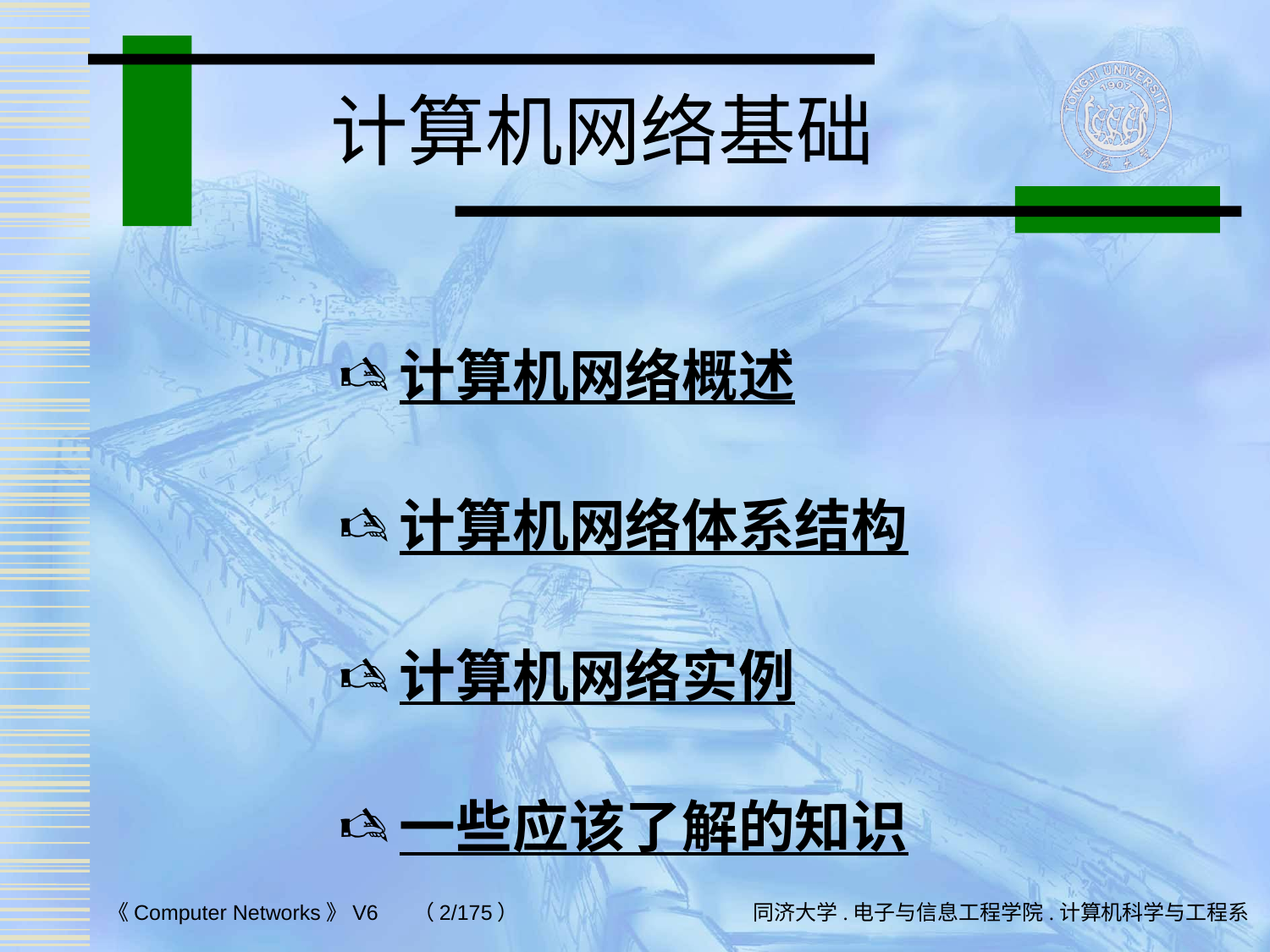

# 计算机网络基础
计算机网络概述
计算机网络体系结构
计算机网络实例
一些应该了解的知识